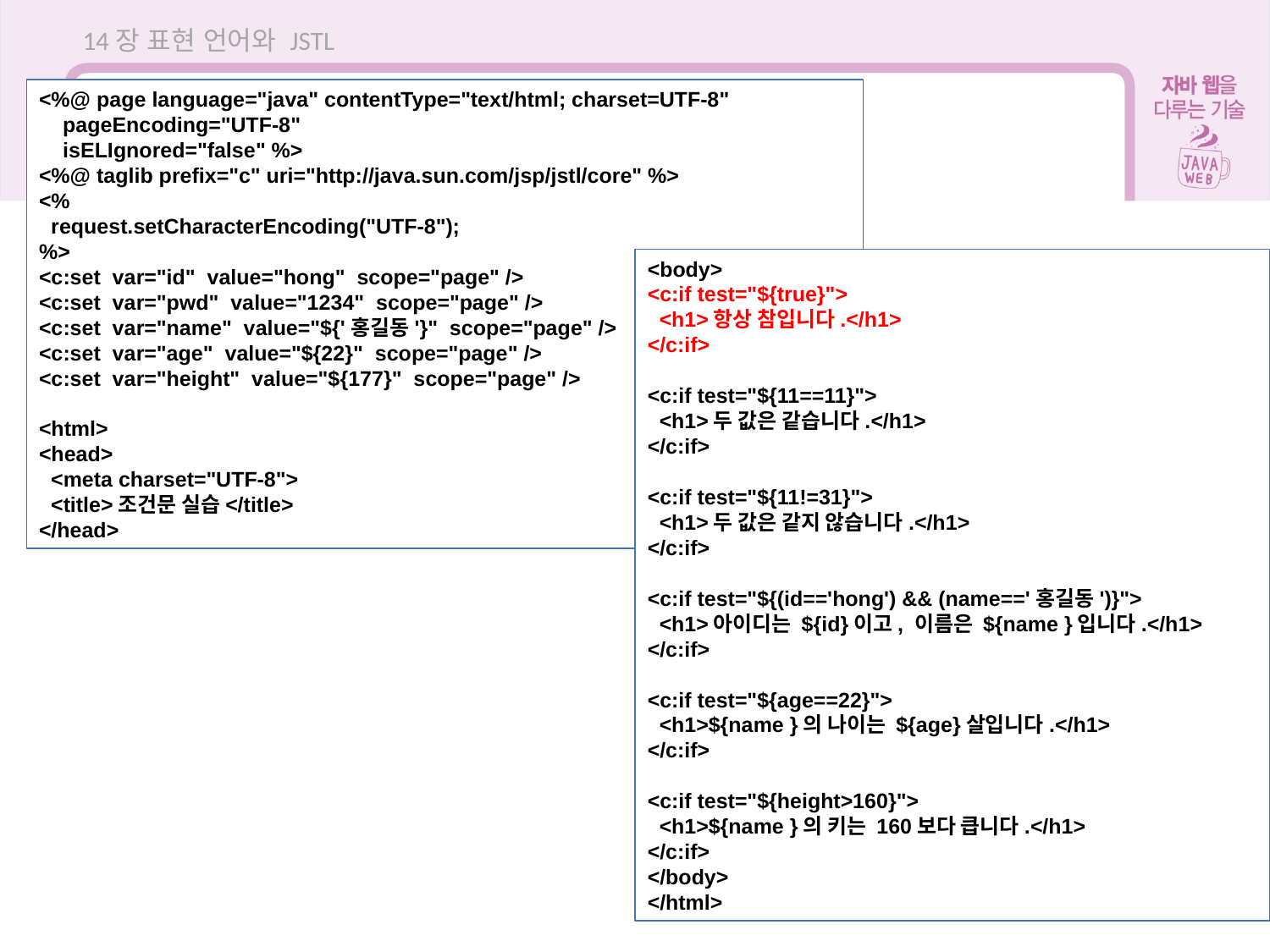

14장 표현 언어와 JSTL
<%@ page language="java" contentType="text/html; charset=UTF-8"
    pageEncoding="UTF-8"
    isELIgnored="false" %>
<%@ taglib prefix="c" uri="http://java.sun.com/jsp/jstl/core" %>
<%
  request.setCharacterEncoding("UTF-8");
%>
<c:set  var="id"  value="hong"  scope="page" />
<c:set  var="pwd"  value="1234"  scope="page" />
<c:set  var="name"  value="${'홍길동'}"  scope="page" />
<c:set  var="age"  value="${22}"  scope="page" />
<c:set  var="height"  value="${177}"  scope="page" />

<html>
<head>
  <meta charset="UTF-8">
  <title>조건문 실습</title>
</head>
<body>
<c:if test="${true}">
  <h1>항상 참입니다.</h1>
</c:if>

<c:if test="${11==11}">
  <h1>두 값은 같습니다.</h1>
</c:if>

<c:if test="${11!=31}">
  <h1>두 값은 같지 않습니다.</h1>
</c:if>

<c:if test="${(id=='hong') && (name=='홍길동')}">
  <h1>아이디는 ${id}이고, 이름은 ${name }입니다.</h1>
</c:if>

<c:if test="${age==22}">
  <h1>${name }의 나이는 ${age}살입니다.</h1>
</c:if>

<c:if test="${height>160}">
  <h1>${name }의 키는 160보다 큽니다.</h1>
</c:if>
</body>
</html>